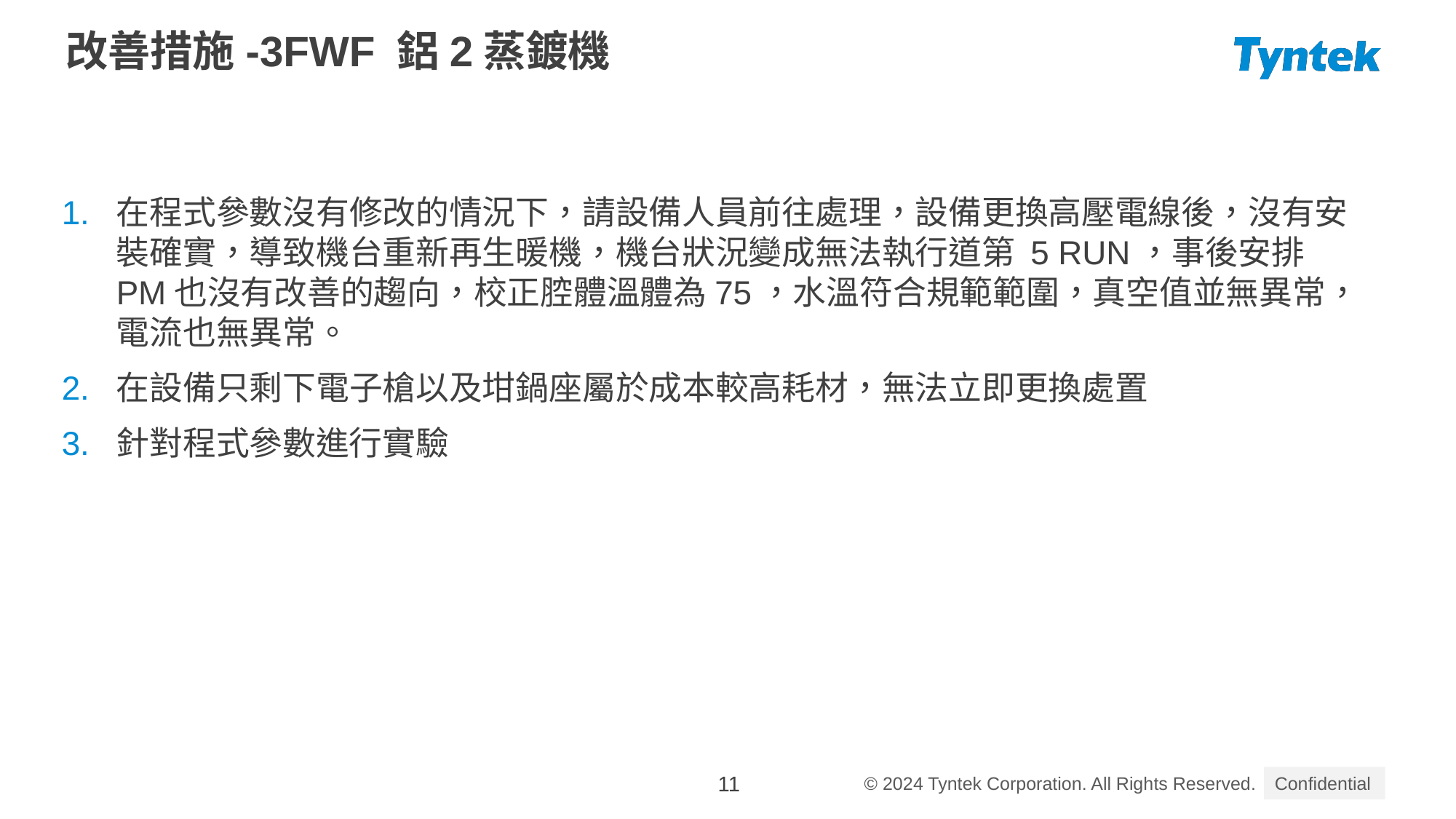

# 改善措施-3FWF 鋁2蒸鍍機
在程式參數沒有修改的情況下，請設備人員前往處理，設備更換高壓電線後，沒有安裝確實，導致機台重新再生暖機，機台狀況變成無法執行道第 5 RUN，事後安排PM也沒有改善的趨向，校正腔體溫體為75，水溫符合規範範圍，真空值並無異常，電流也無異常。
在設備只剩下電子槍以及坩鍋座屬於成本較高耗材，無法立即更換處置
針對程式參數進行實驗

11